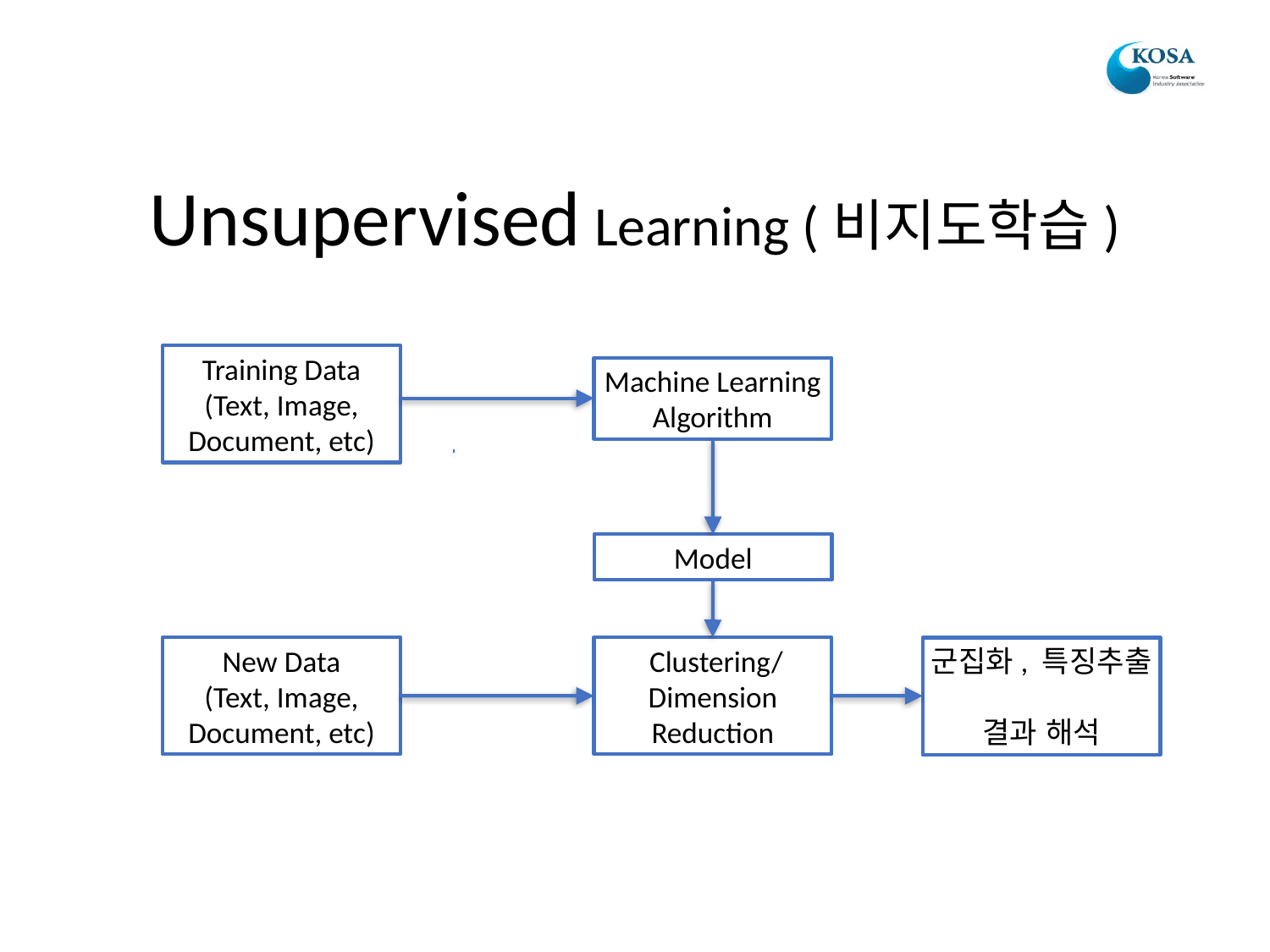

# Unsupervised Learning (비지도학습)
Training Data
(Text, Image, Document, etc)
Machine Learning Algorithm
Model
New Data
(Text, Image, Document, etc)
 Clustering/
Dimension Reduction
군집화, 특징추출
결과 해석